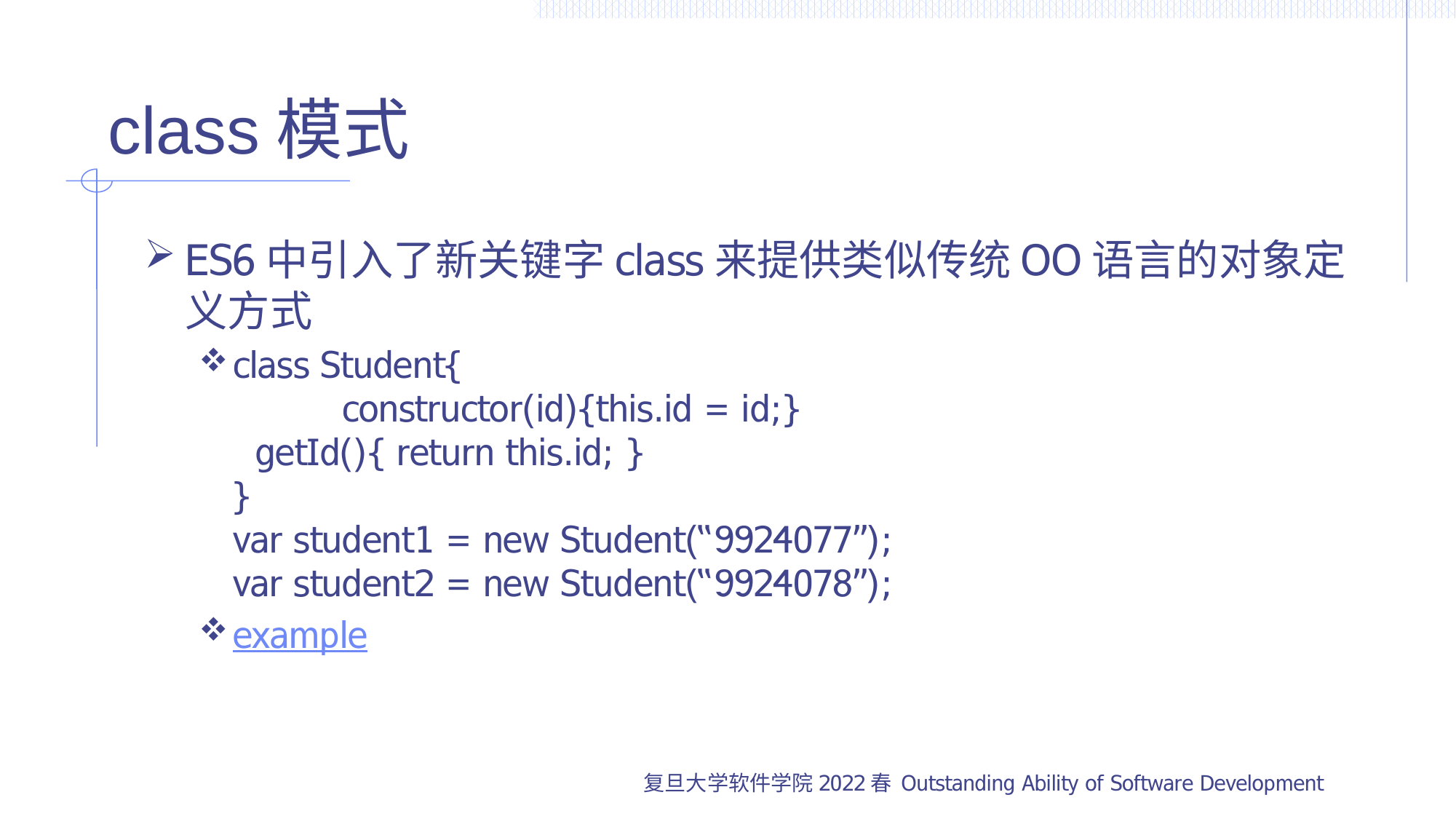

# class模式
ES6中引入了新关键字class来提供类似传统OO语言的对象定义方式
class Student{
	constructor(id){this.id = id;}
  getId(){ return this.id; }
}
var student1 = new Student(“9924077”);
var student2 = new Student(“9924078”);
example